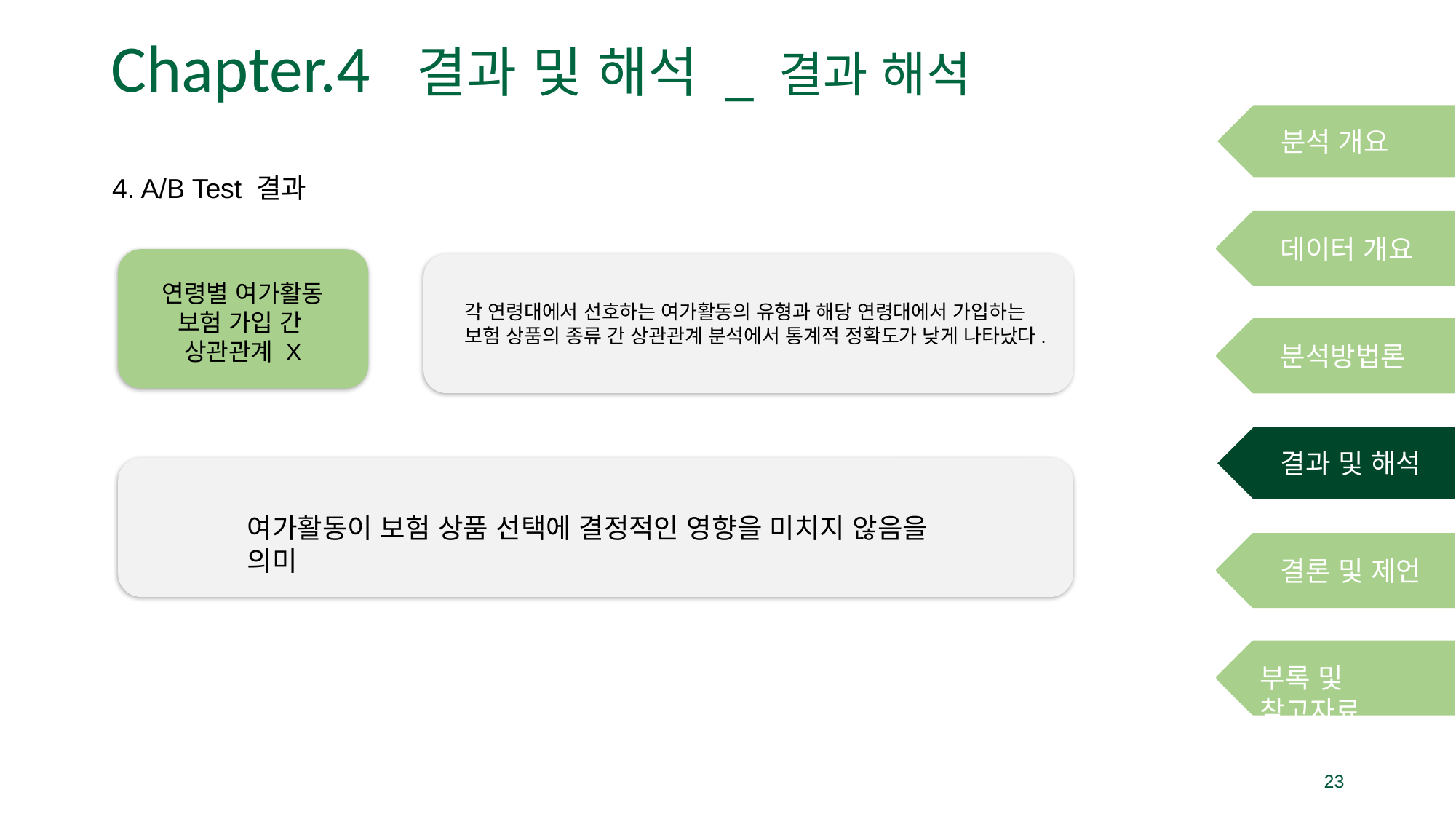

# Chapter.4  결과 및 해석 _ 결과 해석

분석 개요
4. A/B Test 결과

데이터 개요

연령별 여가활동
보험 가입 간
상관관계 X
각 연령대에서 선호하는 여가활동의 유형과 해당 연령대에서 가입하는 보험 상품의 종류 간 상관관계 분석에서 통계적 정확도가 낮게 나타났다.

분석방법론

결과 및 해석

여가활동이 보험 상품 선택에 결정적인 영향을 미치지 않음을 의미

결론 및 제언

부록 및 참고자료
23